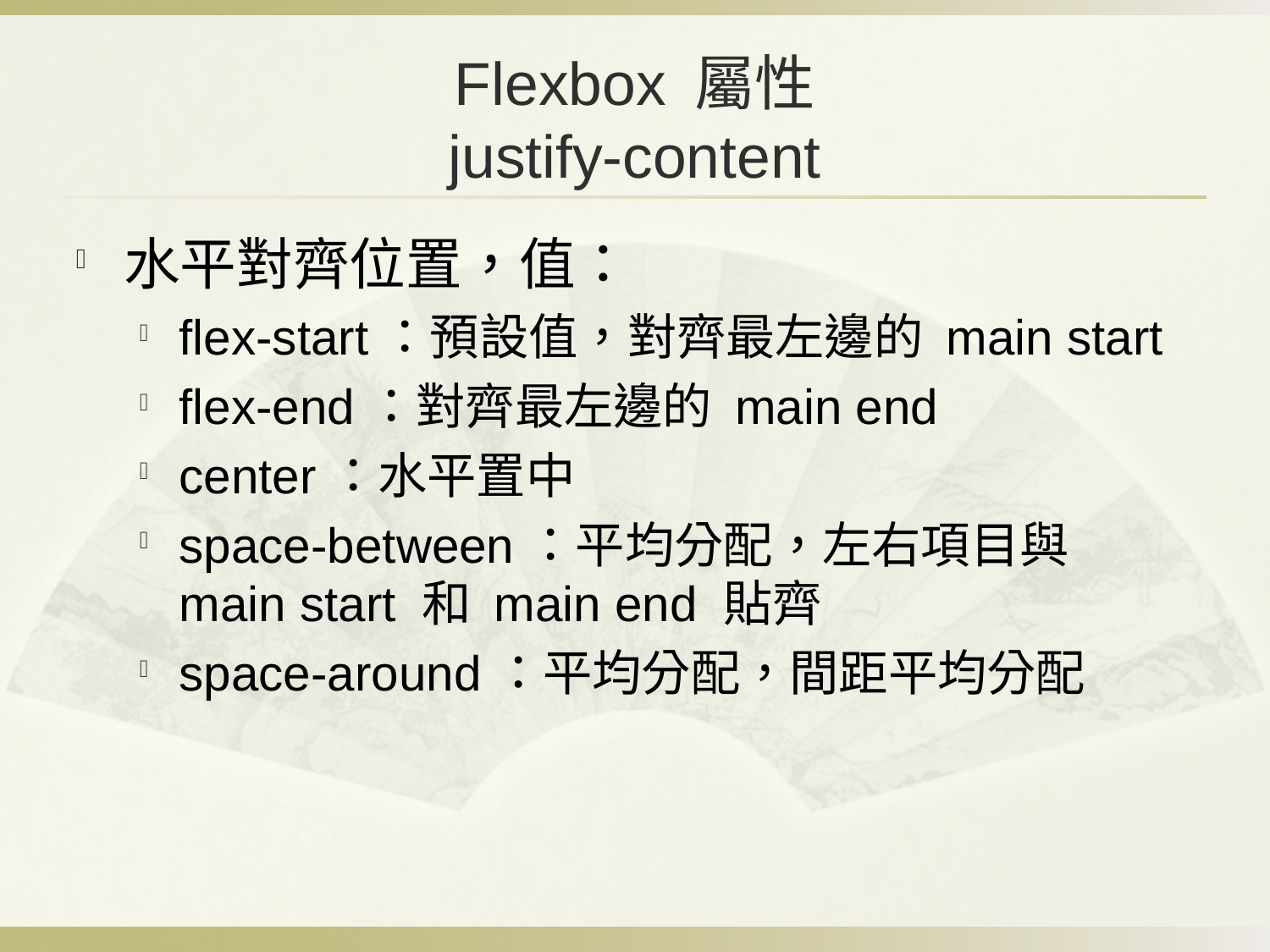

# Flexbox 屬性 justify-content
水平對齊位置，值：
flex-start：預設值，對齊最左邊的 main start
flex-end：對齊最左邊的 main end
center：水平置中
space-between：平均分配，左右項目與 main start 和 main end 貼齊
space-around：平均分配，間距平均分配